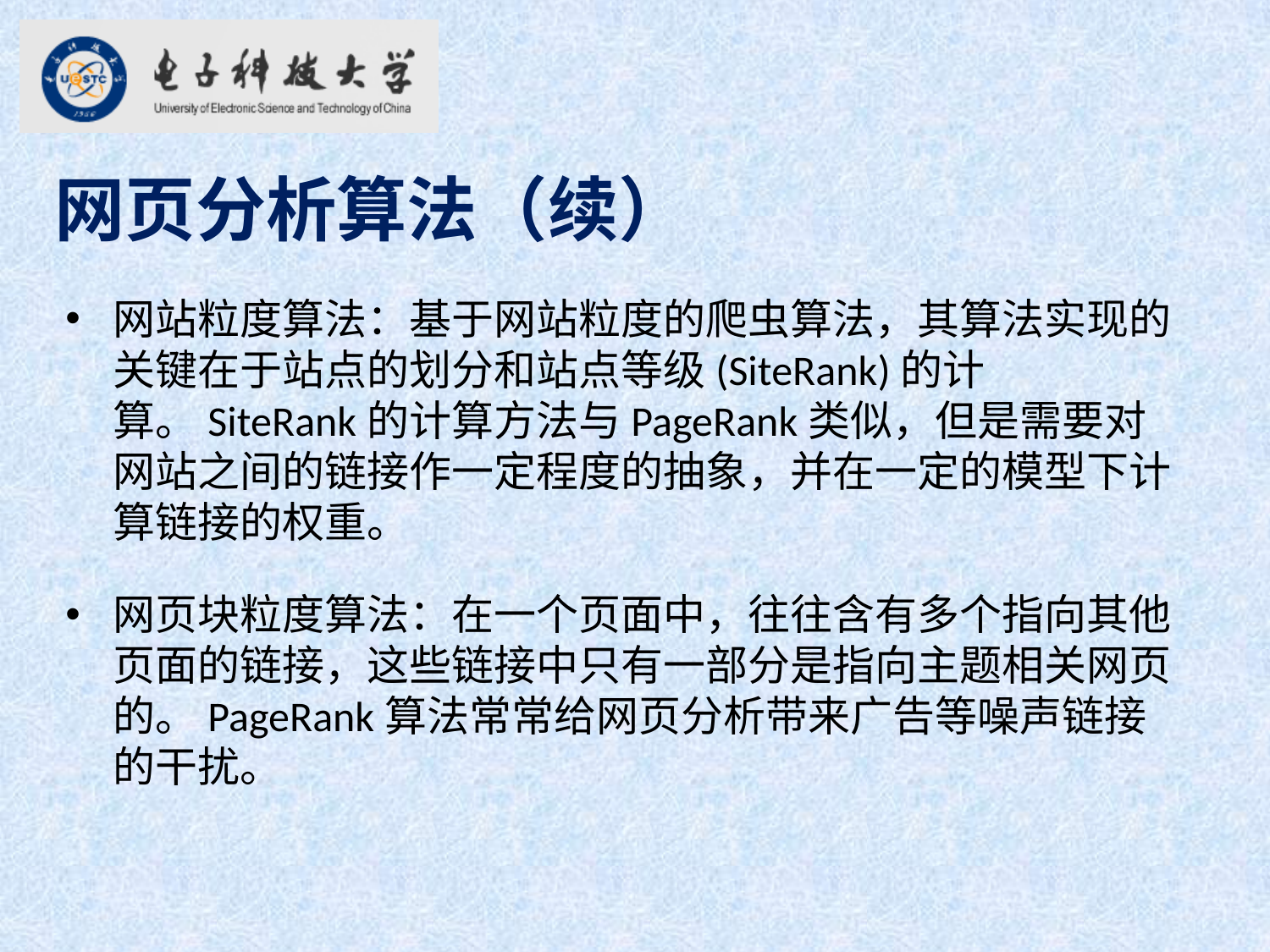

网页分析算法（续）
网站粒度算法：基于网站粒度的爬虫算法，其算法实现的关键在于站点的划分和站点等级(SiteRank)的计算。SiteRank的计算方法与PageRank类似，但是需要对网站之间的链接作一定程度的抽象，并在一定的模型下计算链接的权重。
网页块粒度算法：在一个页面中，往往含有多个指向其他页面的链接，这些链接中只有一部分是指向主题相关网页的。PageRank算法常常给网页分析带来广告等噪声链接的干扰。